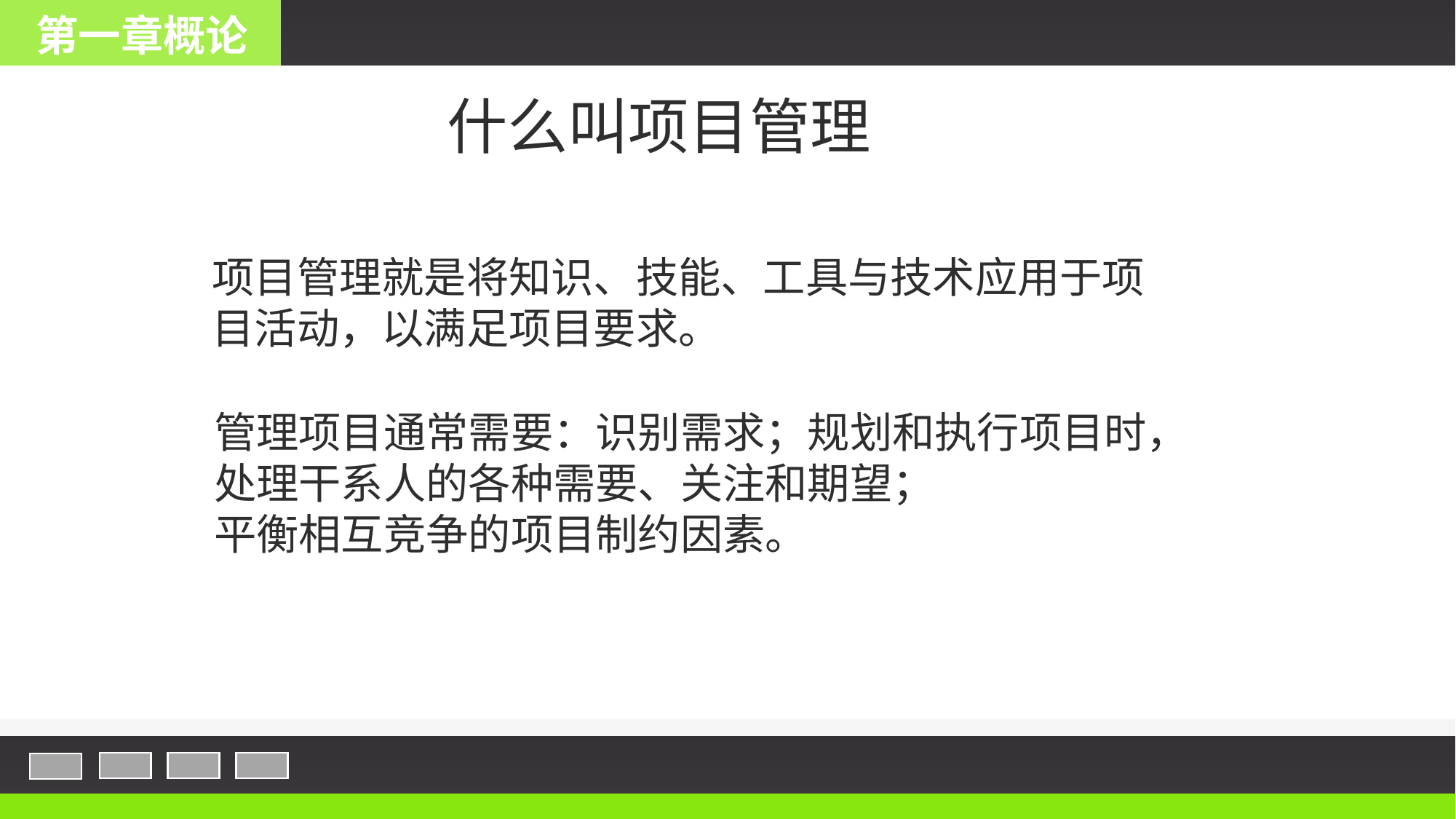

第一章概论
什么叫项目管理
项目管理就是将知识、技能、工具与技术应用于项目活动，以满足项目要求。
管理项目通常需要：识别需求；规划和执行项目时，
处理干系人的各种需要、关注和期望；
平衡相互竞争的项目制约因素。